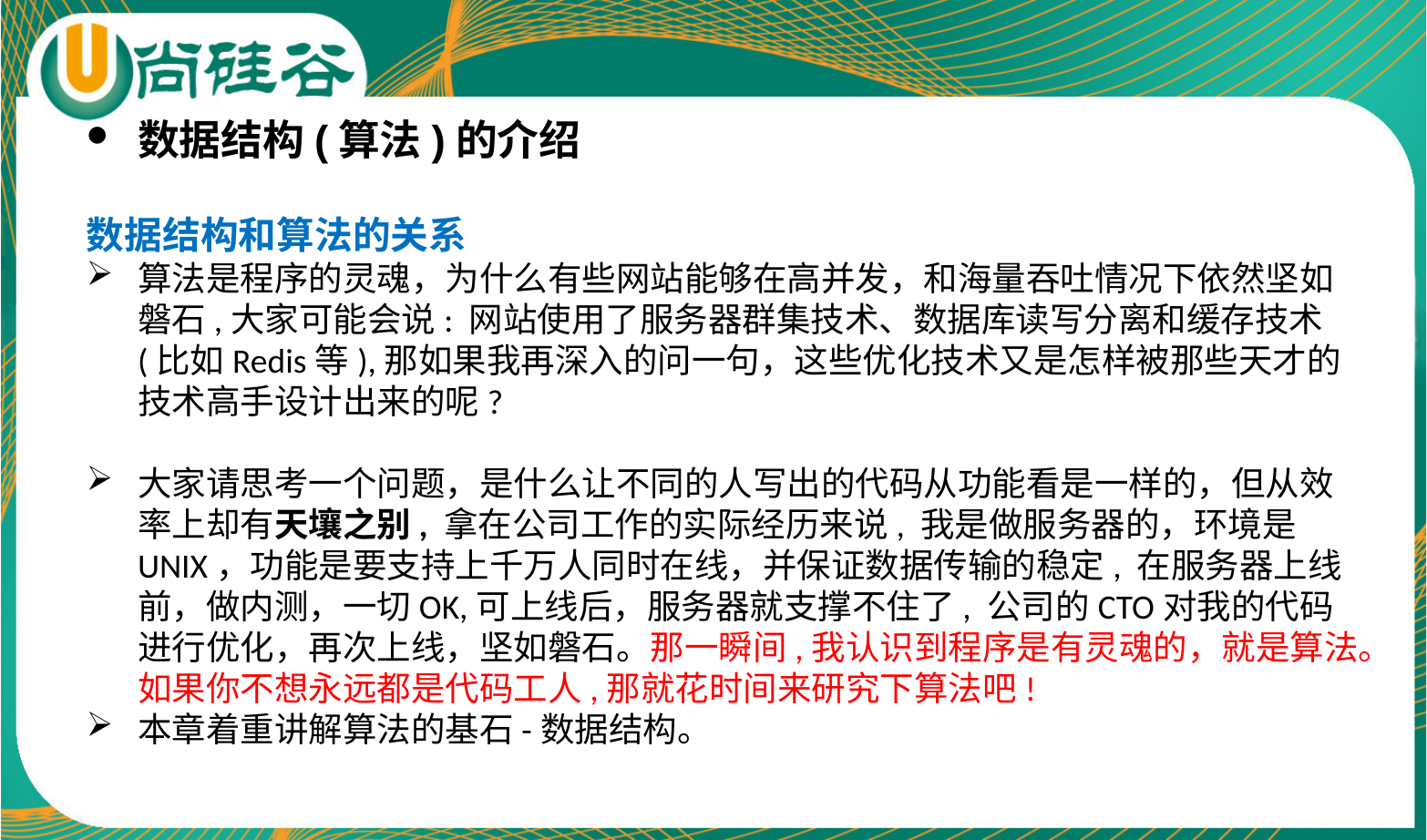

数据结构(算法)的介绍

数据结构和算法的关系
算法是程序的灵魂，为什么有些网站能够在高并发，和海量吞吐情况下依然坚如磐石,大家可能会说: 网站使用了服务器群集技术、数据库读写分离和缓存技术(比如Redis等),那如果我再深入的问一句，这些优化技术又是怎样被那些天才的技术高手设计出来的呢?

大家请思考一个问题，是什么让不同的人写出的代码从功能看是一样的，但从效率上却有天壤之别, 拿在公司工作的实际经历来说, 我是做服务器的，环境是UNIX，功能是要支持上千万人同时在线，并保证数据传输的稳定, 在服务器上线前，做内测，一切OK,可上线后，服务器就支撑不住了, 公司的CTO对我的代码进行优化，再次上线，坚如磐石。那一瞬间,我认识到程序是有灵魂的，就是算法。如果你不想永远都是代码工人,那就花时间来研究下算法吧!
本章着重讲解算法的基石-数据结构。